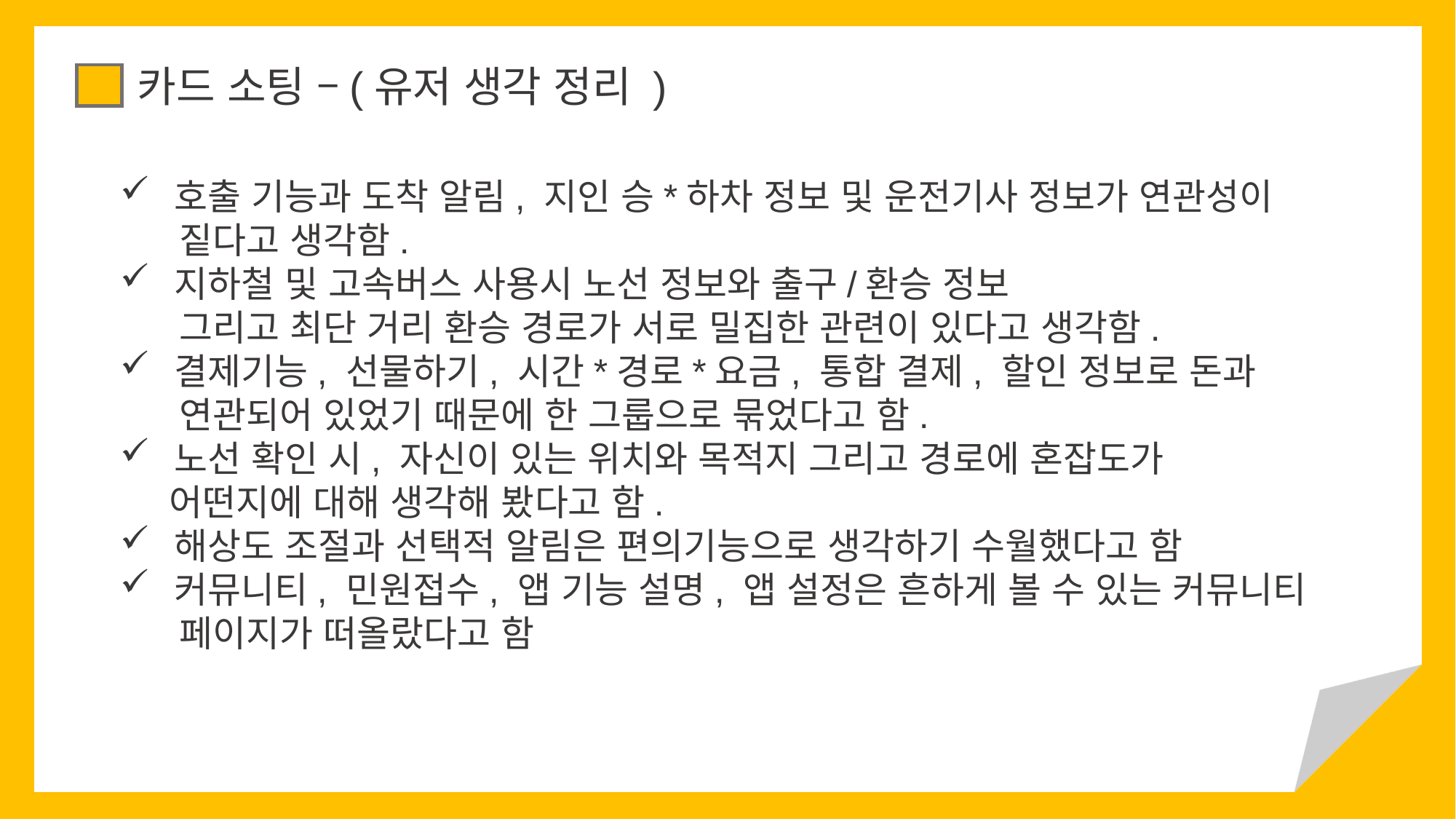

카드 소팅 –(유저 생각 정리 )

호출 기능과 도착 알림, 지인 승*하차 정보 및 운전기사 정보가 연관성이
     짙다고 생각함.
지하철 및 고속버스 사용시 노선 정보와 출구/환승 정보
     그리고 최단 거리 환승 경로가 서로 밀집한 관련이 있다고 생각함.
결제기능, 선물하기, 시간*경로*요금, 통합 결제, 할인 정보로 돈과
     연관되어 있었기 때문에 한 그룹으로 묶었다고 함.
노선 확인 시, 자신이 있는 위치와 목적지 그리고 경로에 혼잡도가
    어떤지에 대해 생각해 봤다고 함.
해상도 조절과 선택적 알림은 편의기능으로 생각하기 수월했다고 함
커뮤니티, 민원접수, 앱 기능 설명, 앱 설정은 흔하게 볼 수 있는 커뮤니티
     페이지가 떠올랐다고 함